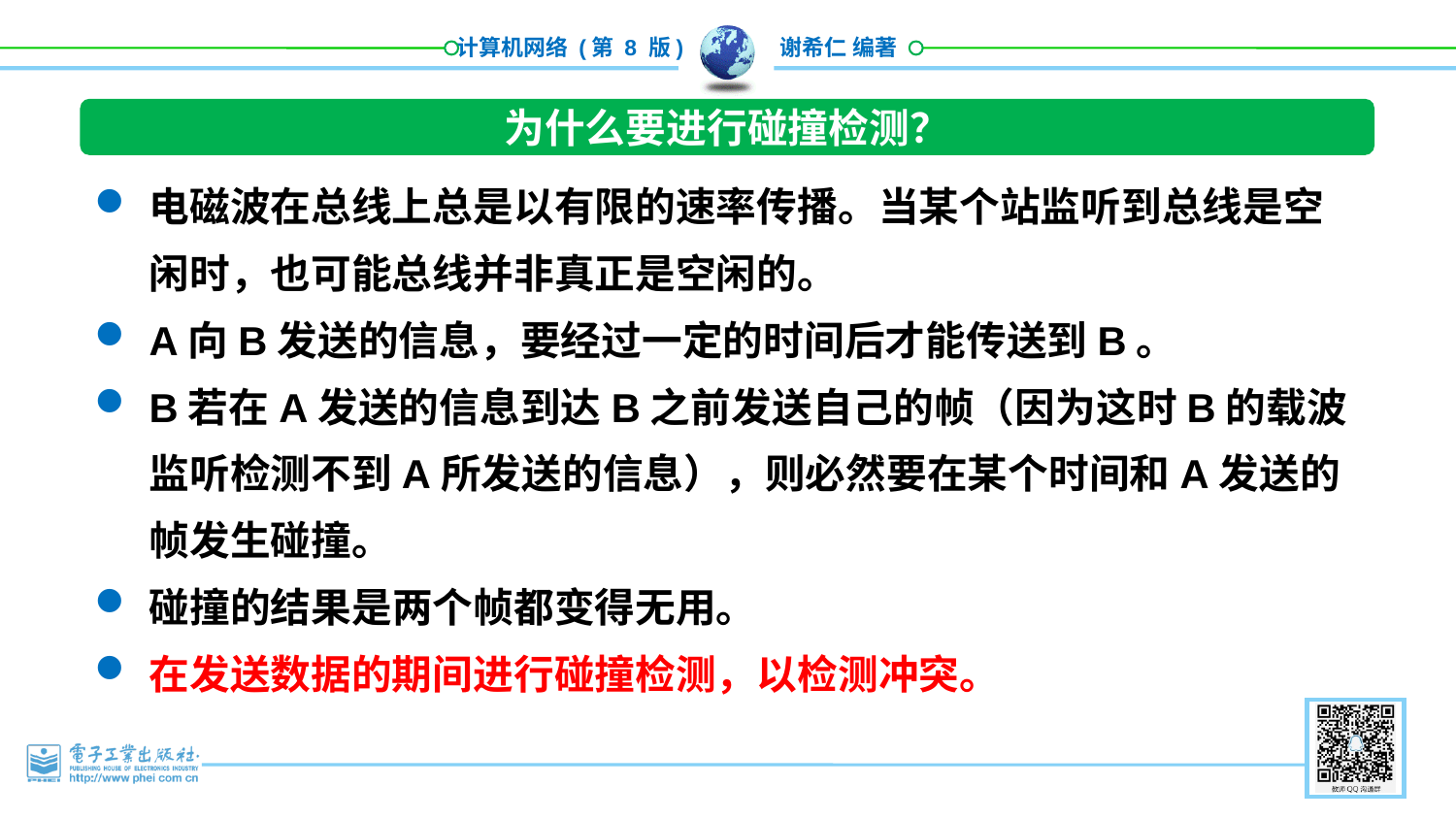

为什么要进行碰撞检测？

电磁波在总线上总是以有限的速率传播。当某个站监听到总线是空闲时，也可能总线并非真正是空闲的。
A向B发送的信息，要经过一定的时间后才能传送到B。
B若在A发送的信息到达B之前发送自己的帧（因为这时B的载波监听检测不到A所发送的信息），则必然要在某个时间和A发送的帧发生碰撞。
碰撞的结果是两个帧都变得无用。
在发送数据的期间进行碰撞检测，以检测冲突。